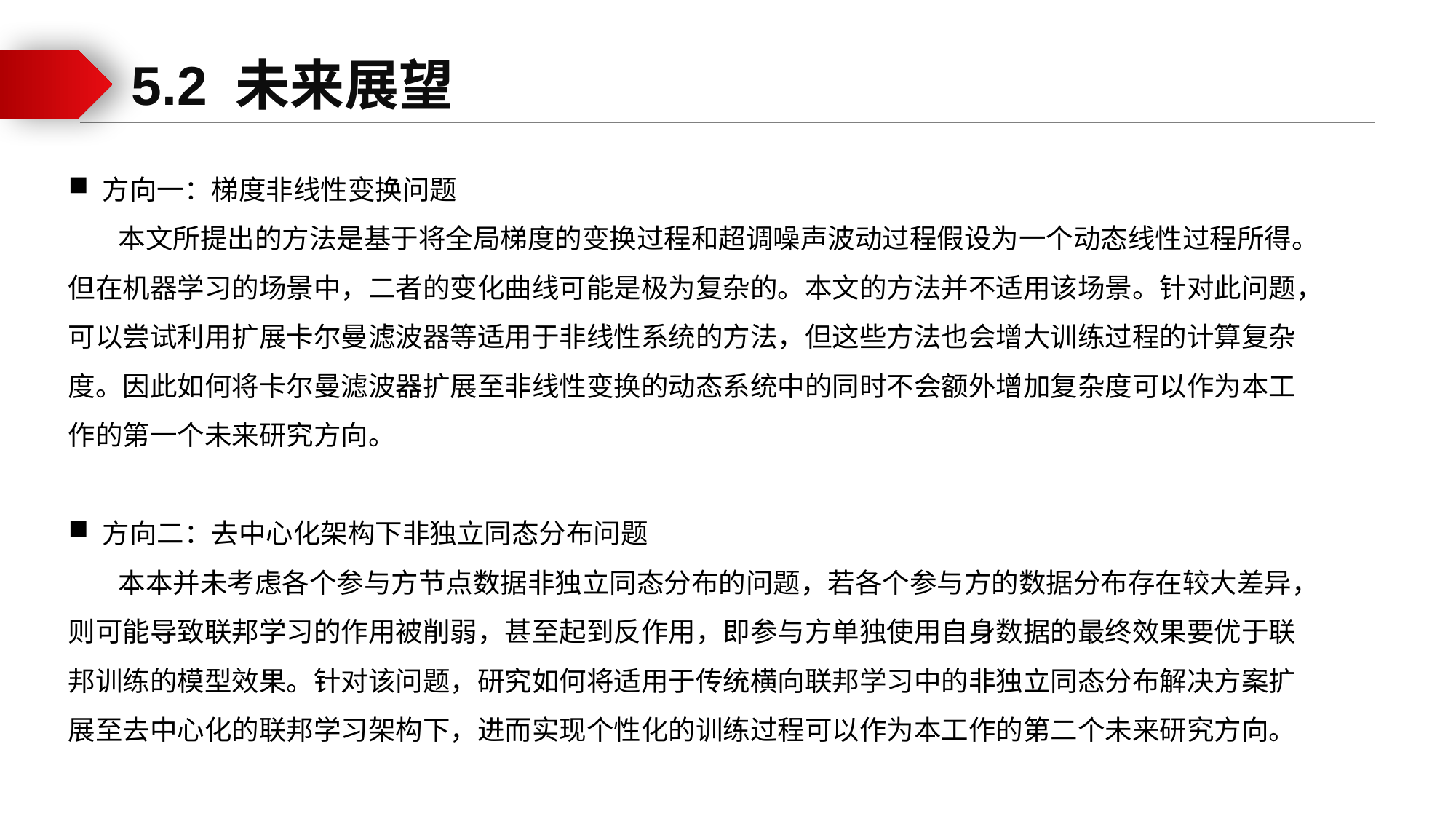

5.2 未来展望
方向一：梯度非线性变换问题
       本文所提出的方法是基于将全局梯度的变换过程和超调噪声波动过程假设为一个动态线性过程所得。但在机器学习的场景中，二者的变化曲线可能是极为复杂的。本文的方法并不适用该场景。针对此问题，可以尝试利用扩展卡尔曼滤波器等适用于非线性系统的方法，但这些方法也会增大训练过程的计算复杂度。因此如何将卡尔曼滤波器扩展至非线性变换的动态系统中的同时不会额外增加复杂度可以作为本工作的第一个未来研究方向。
方向二：去中心化架构下非独立同态分布问题
       本本并未考虑各个参与方节点数据非独立同态分布的问题，若各个参与方的数据分布存在较大差异，则可能导致联邦学习的作用被削弱，甚至起到反作用，即参与方单独使用自身数据的最终效果要优于联邦训练的模型效果。针对该问题，研究如何将适用于传统横向联邦学习中的非独立同态分布解决方案扩展至去中心化的联邦学习架构下，进而实现个性化的训练过程可以作为本工作的第二个未来研究方向。